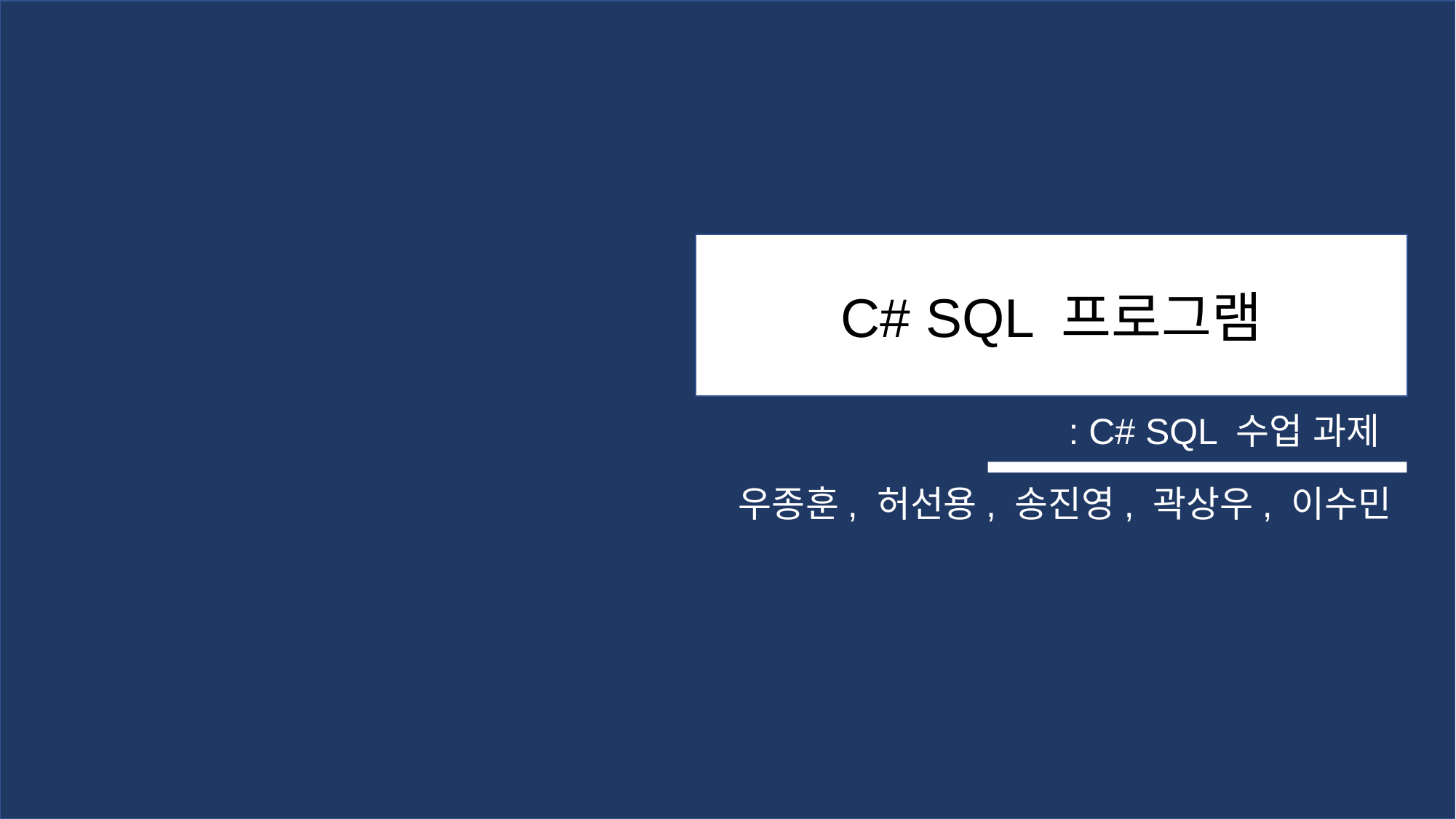

C# SQL 프로그램
: C# SQL 수업 과제

우종훈, 허선용, 송진영, 곽상우, 이수민